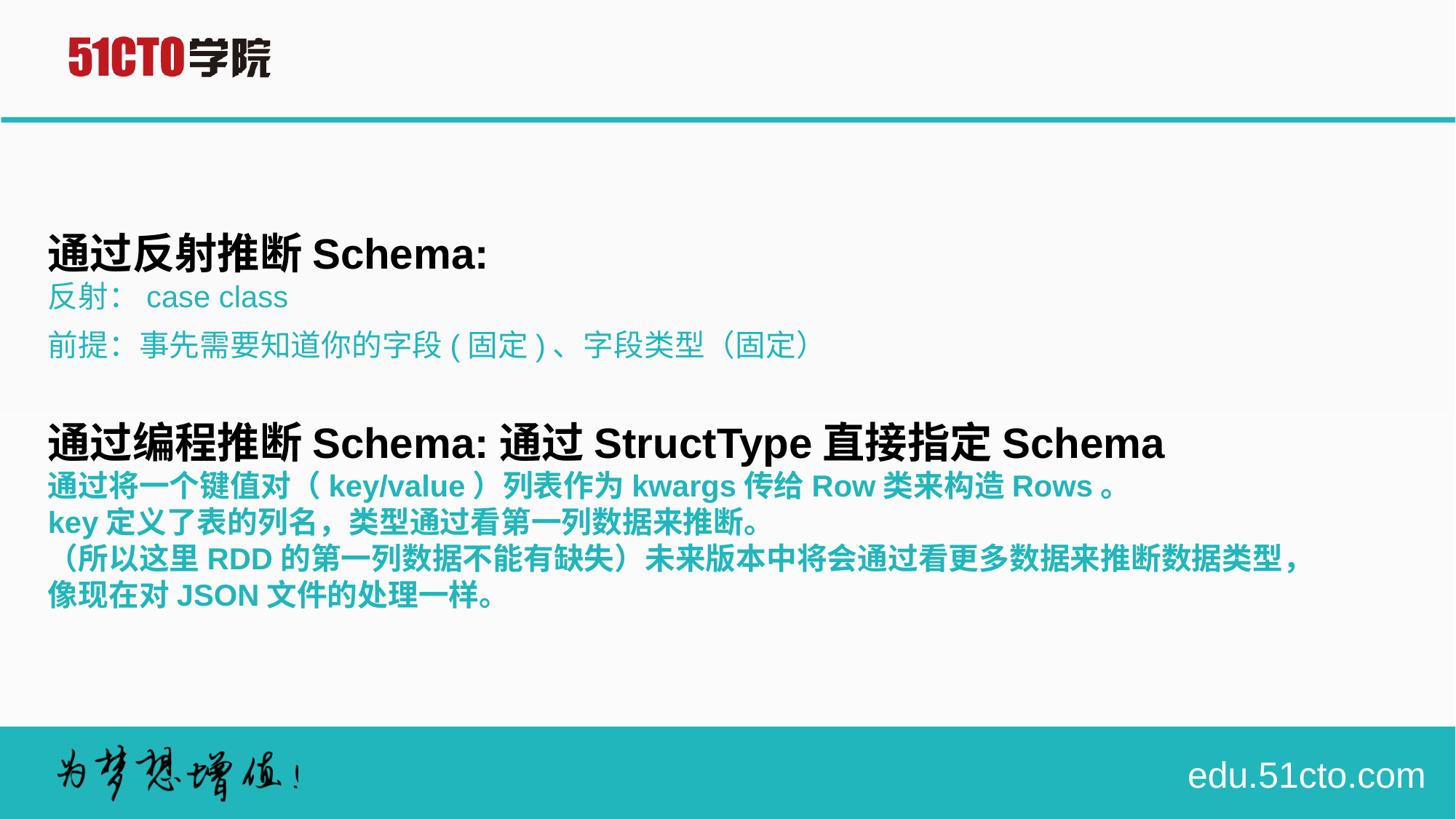

# 通过反射推断Schema: 反射：case class 前提：事先需要知道你的字段(固定)、字段类型（固定） 通过编程推断Schema:通过StructType直接指定Schema 通过将一个键值对（key/value）列表作为kwargs传给Row类来构造Rows。 key定义了表的列名，类型通过看第一列数据来推断。 （所以这里RDD的第一列数据不能有缺失）未来版本中将会通过看更多数据来推断数据类型，像现在对JSON文件的处理一样。